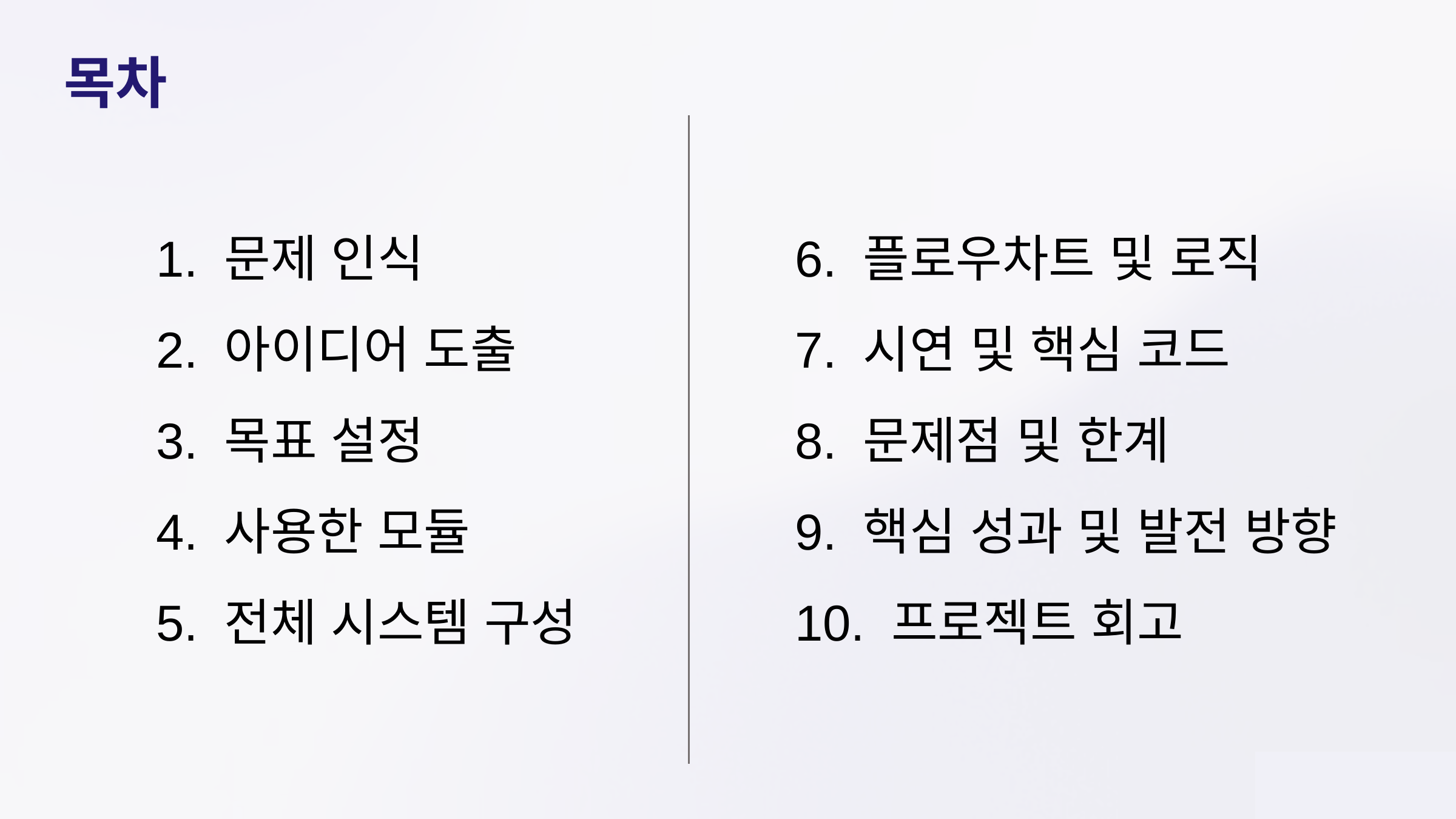

목차
1. 문제 인식
2. 아이디어 도출
3. 목표 설정
4. 사용한 모듈
5. 전체 시스템 구성
6. 플로우차트 및 로직
7. 시연 및 핵심 코드
8. 문제점 및 한계
9. 핵심 성과 및 발전 방향
10. 프로젝트 회고